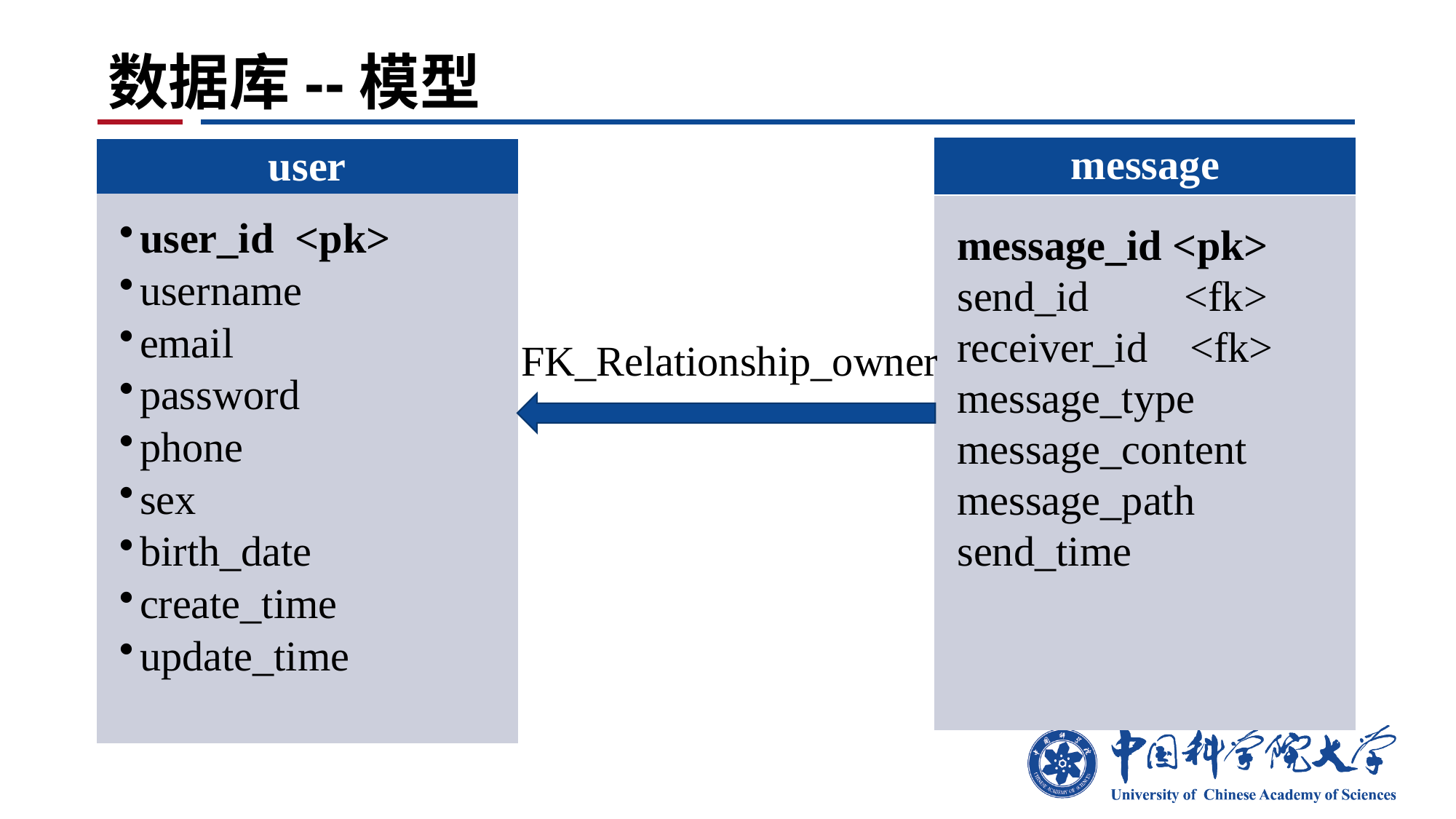

# 数据库--模型

message

user

user_id  <pk>
username
email
password
phone
sex
birth_date
create_time
update_time

message_id <pk>
send_id         <fk>
receiver_id    <fk>
message_type
message_content
message_path
send_time
FK_Relationship_owner